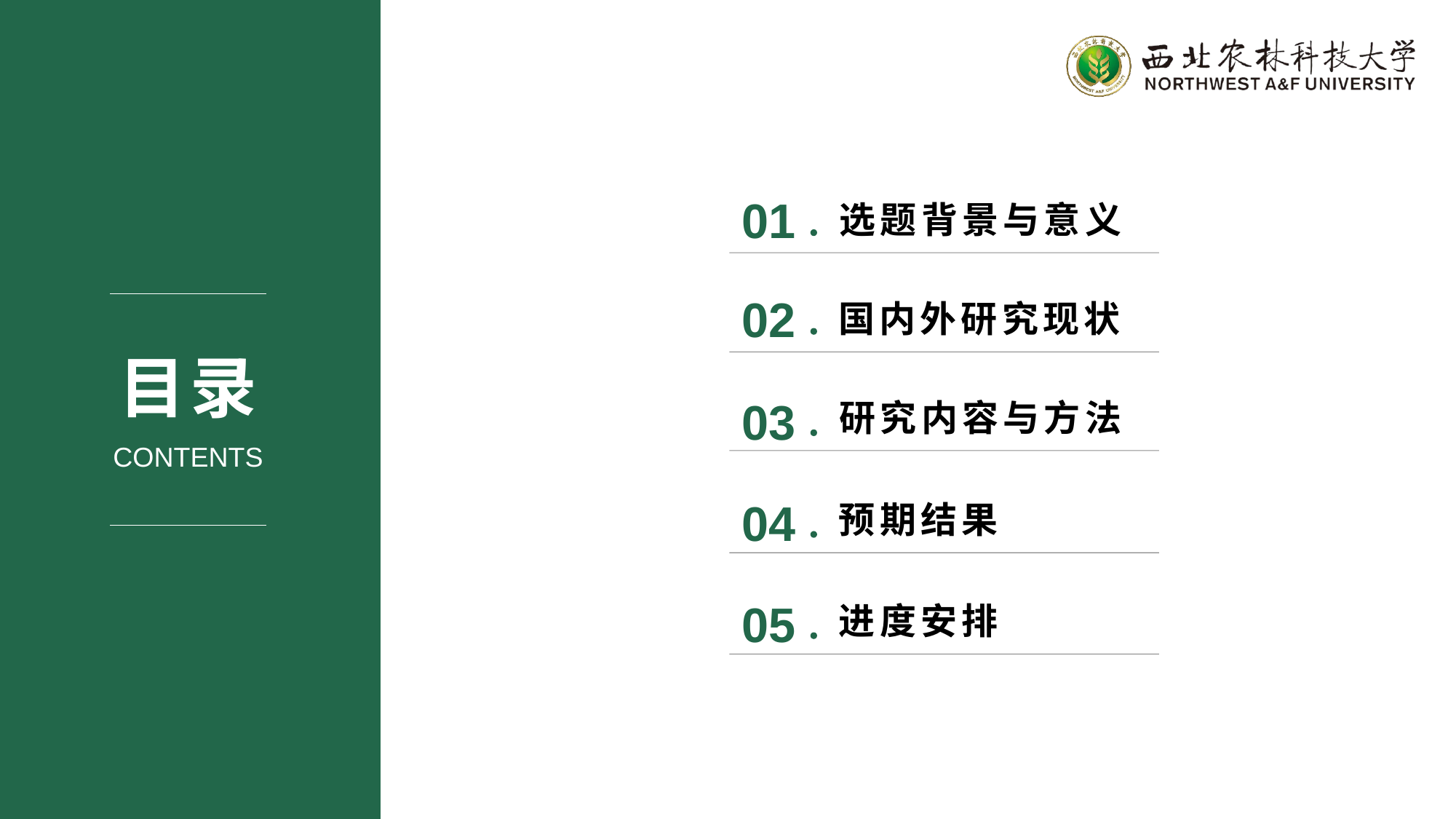

01
选题背景与意义

02
国内外研究现状

目录
03
研究内容与方法

CONTENTS
04
预期结果

05
进度安排